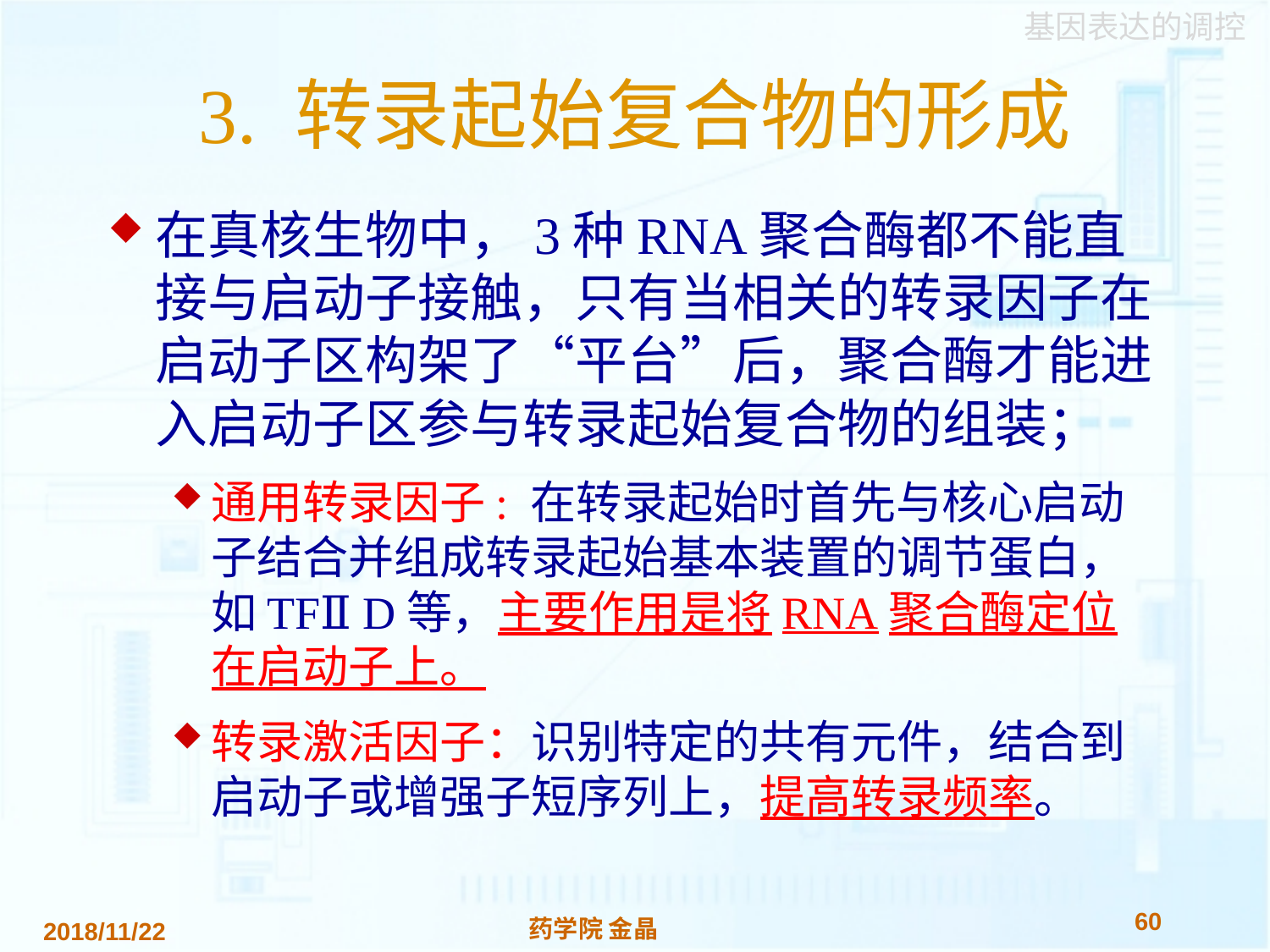

# 3. 转录起始复合物的形成
在真核生物中，3种RNA聚合酶都不能直接与启动子接触，只有当相关的转录因子在启动子区构架了“平台”后，聚合酶才能进入启动子区参与转录起始复合物的组装；
通用转录因子: 在转录起始时首先与核心启动子结合并组成转录起始基本装置的调节蛋白，如TFⅡ D等，主要作用是将RNA聚合酶定位在启动子上。
转录激活因子：识别特定的共有元件，结合到启动子或增强子短序列上，提高转录频率。
60
药学院 金晶
2018/11/22